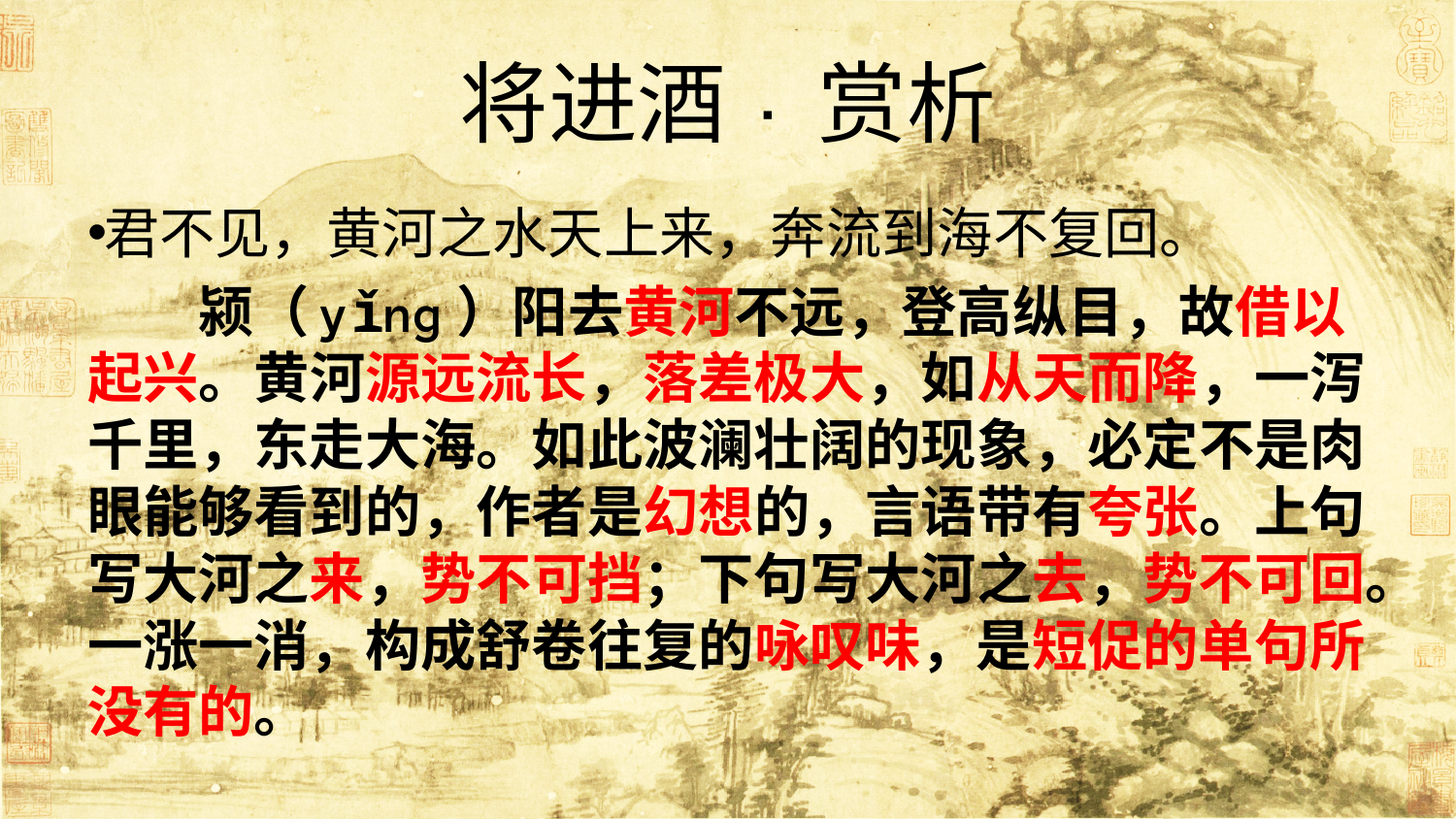

# 将进酒·赏析
君不见，黄河之水天上来，奔流到海不复回。
　　颍（yǐng）阳去黄河不远，登高纵目，故借以起兴。黄河源远流长，落差极大，如从天而降，一泻千里，东走大海。如此波澜壮阔的现象，必定不是肉眼能够看到的，作者是幻想的，言语带有夸张。上句写大河之来，势不可挡；下句写大河之去，势不可回。一涨一消，构成舒卷往复的咏叹味，是短促的单句所没有的。